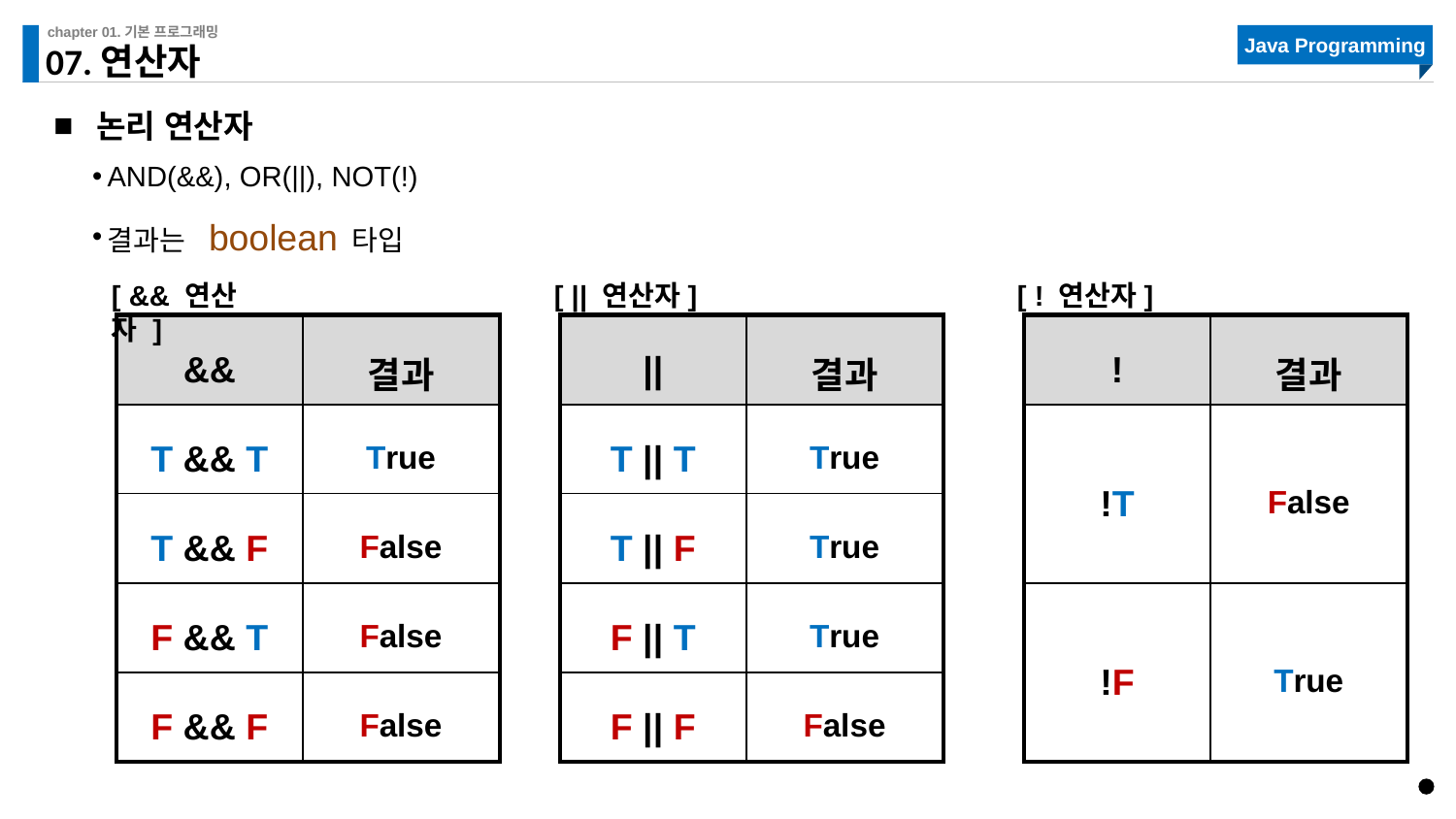

# 07.연산자
논리 연산자
AND(&&), OR(||), NOT(!)
결과는  boolean 타입
[ && 연산자 ]
[ || 연산자]
[ ! 연산자]
| && | 결과 |
| --- | --- |
| T && T | True |
| T && F | False |
| F && T | False |
| F && F | False |
| || | 결과 |
| --- | --- |
| T || T | True |
| T || F | True |
| F || T | True |
| F || F | False |
| ! | 결과 |
| --- | --- |
| !T | False |
| !F | True |